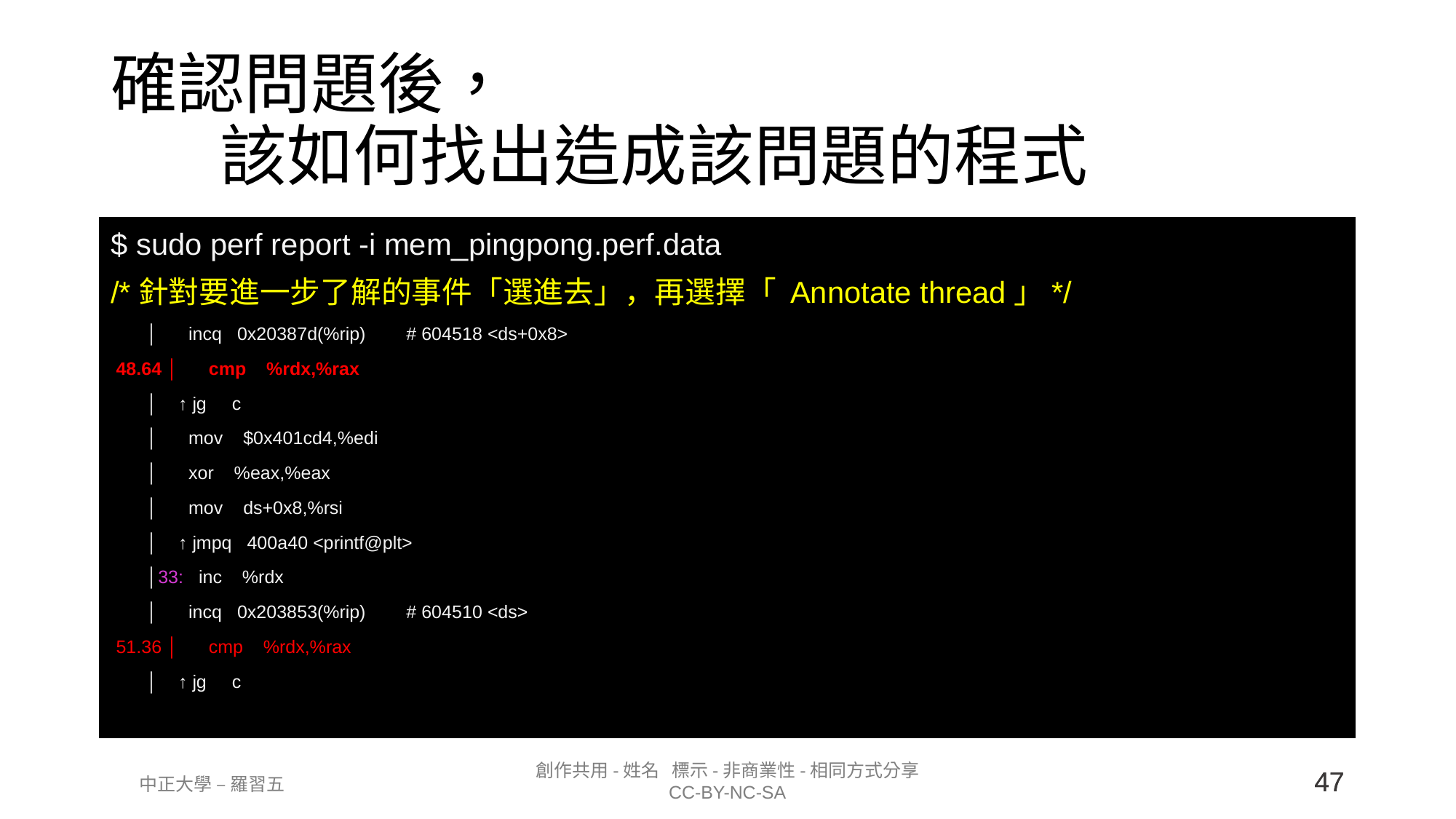

# 確認問題後， 該如何找出造成該問題的程式
$ sudo perf report -i mem_pingpong.perf.data
/*針對要進一步了解的事件「選進去」，再選擇「 Annotate thread」*/
       │      incq   0x20387d(%rip)        # 604518 <ds+0x8>
 48.64 │      cmp    %rdx,%rax
       │    ↑ jg     c
       │      mov    $0x401cd4,%edi
       │      xor    %eax,%eax
       │      mov    ds+0x8,%rsi
       │    ↑ jmpq   400a40 <printf@plt>
       │33:   inc    %rdx
       │      incq   0x203853(%rip)        # 604510 <ds>
 51.36 │      cmp    %rdx,%rax
       │    ↑ jg     c